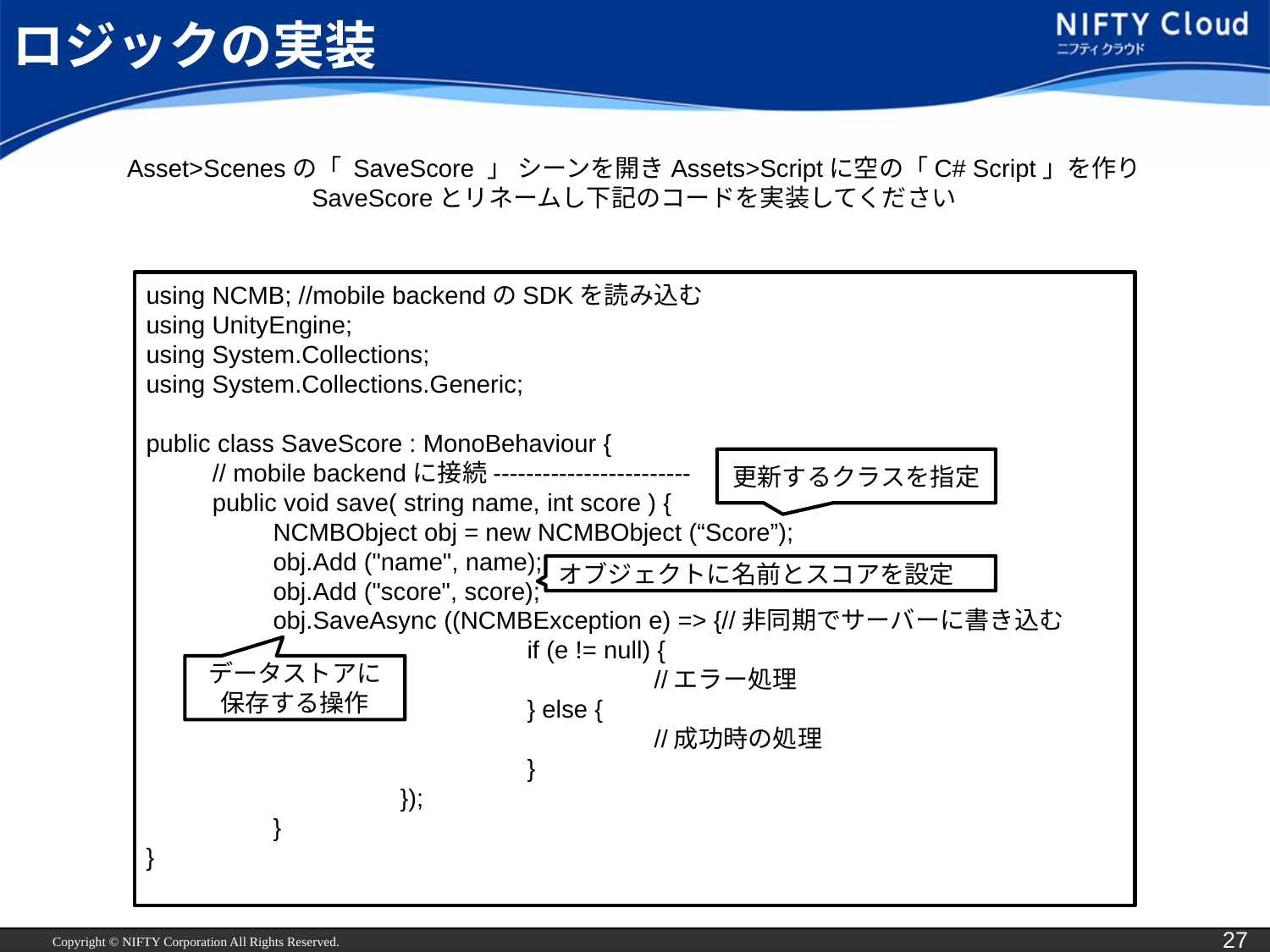

# ロジックの実装
Asset>Scenesの「 SaveScore 」 シーンを開きAssets>Scriptに空の「C# Script」を作り
SaveScoreとリネームし下記のコードを実装してください

using NCMB; //mobile backendのSDKを読み込む
using UnityEngine;
using System.Collections;
using System.Collections.Generic;

public class SaveScore : MonoBehaviour {
　　  // mobile backendに接続------------------------
　　  public void save( string name, int score ) {
	NCMBObject obj = new NCMBObject (“Score”);
	obj.Add ("name", name);
	obj.Add ("score", score);
	obj.SaveAsync ((NCMBException e) => {//非同期でサーバーに書き込む
			if (e != null) {
				//エラー処理
			} else {
				//成功時の処理
			}
		});
	}
}
更新するクラスを指定
オブジェクトに名前とスコアを設定
データストアに
保存する操作